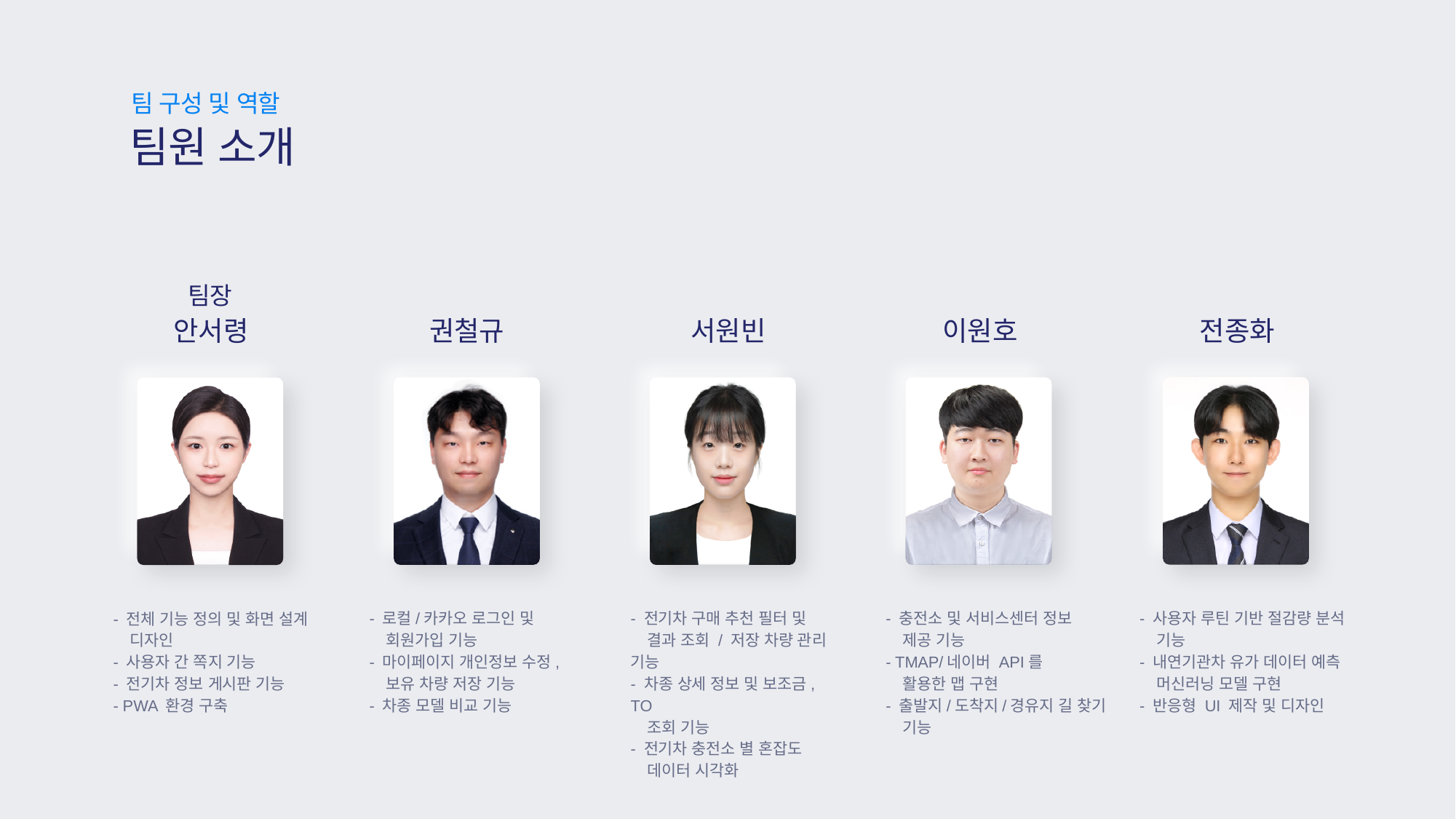

팀 구성 및 역할
팀원 소개
팀장
서원빈
이원호
전종화
권철규
안서령

- 전기차 구매 추천 필터 및
   결과 조회 / 저장 차량 관리 기능
- 차종 상세 정보 및 보조금, TO
   조회 기능
- 전기차 충전소 별 혼잡도
   데이터 시각화
- 충전소 및 서비스센터 정보
   제공 기능
- TMAP/네이버 API를
   활용한 맵 구현
- 출발지/도착지/경유지 길 찾기
   기능
- 사용자 루틴 기반 절감량 분석
   기능
- 내연기관차 유가 데이터 예측
   머신러닝 모델 구현
- 반응형 UI 제작 및 디자인
- 로컬/카카오 로그인 및
   회원가입 기능
- 마이페이지 개인정보 수정,
   보유 차량 저장 기능
- 차종 모델 비교 기능
- 전체 기능 정의 및 화면 설계
   디자인
- 사용자 간 쪽지 기능
- 전기차 정보 게시판 기능
- PWA 환경 구축